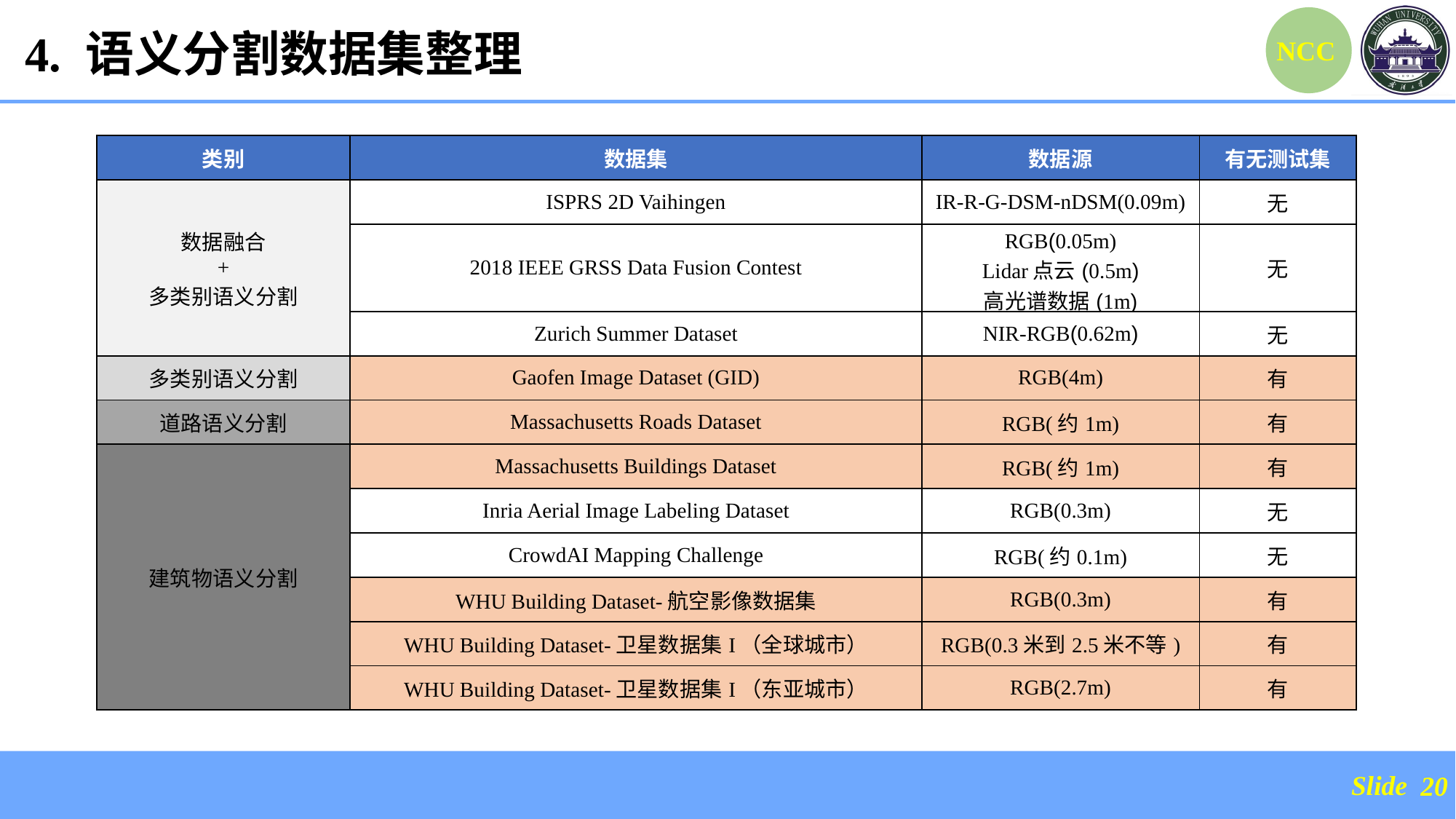

4. 语义分割数据集整理
| 类别 | 数据集 | 数据源 | 有无测试集 |
| --- | --- | --- | --- |
| 数据融合 + 多类别语义分割 | ISPRS 2D Vaihingen | IR-R-G-DSM-nDSM(0.09m) | 无 |
|  | 2018 IEEE GRSS Data Fusion Contest | RGB(0.05m) Lidar点云(0.5m) 高光谱数据(1m) | 无 |
|  | Zurich Summer Dataset | NIR-RGB(0.62m) | 无 |
| 多类别语义分割 | Gaofen Image Dataset (GID) | RGB(4m) | 有 |
| 道路语义分割 | Massachusetts Roads Dataset | RGB(约1m) | 有 |
| 建筑物语义分割 | Massachusetts Buildings Dataset | RGB(约1m) | 有 |
|  | Inria Aerial Image Labeling Dataset | RGB(0.3m) | 无 |
|  | CrowdAI Mapping Challenge | RGB(约0.1m) | 无 |
|  | WHU Building Dataset-航空影像数据集 | RGB(0.3m) | 有 |
|  | WHU Building Dataset-卫星数据集I（全球城市） | RGB(0.3米到2.5米不等) | 有 |
|  | WHU Building Dataset-卫星数据集I（东亚城市） | RGB(2.7m) | 有 |
20